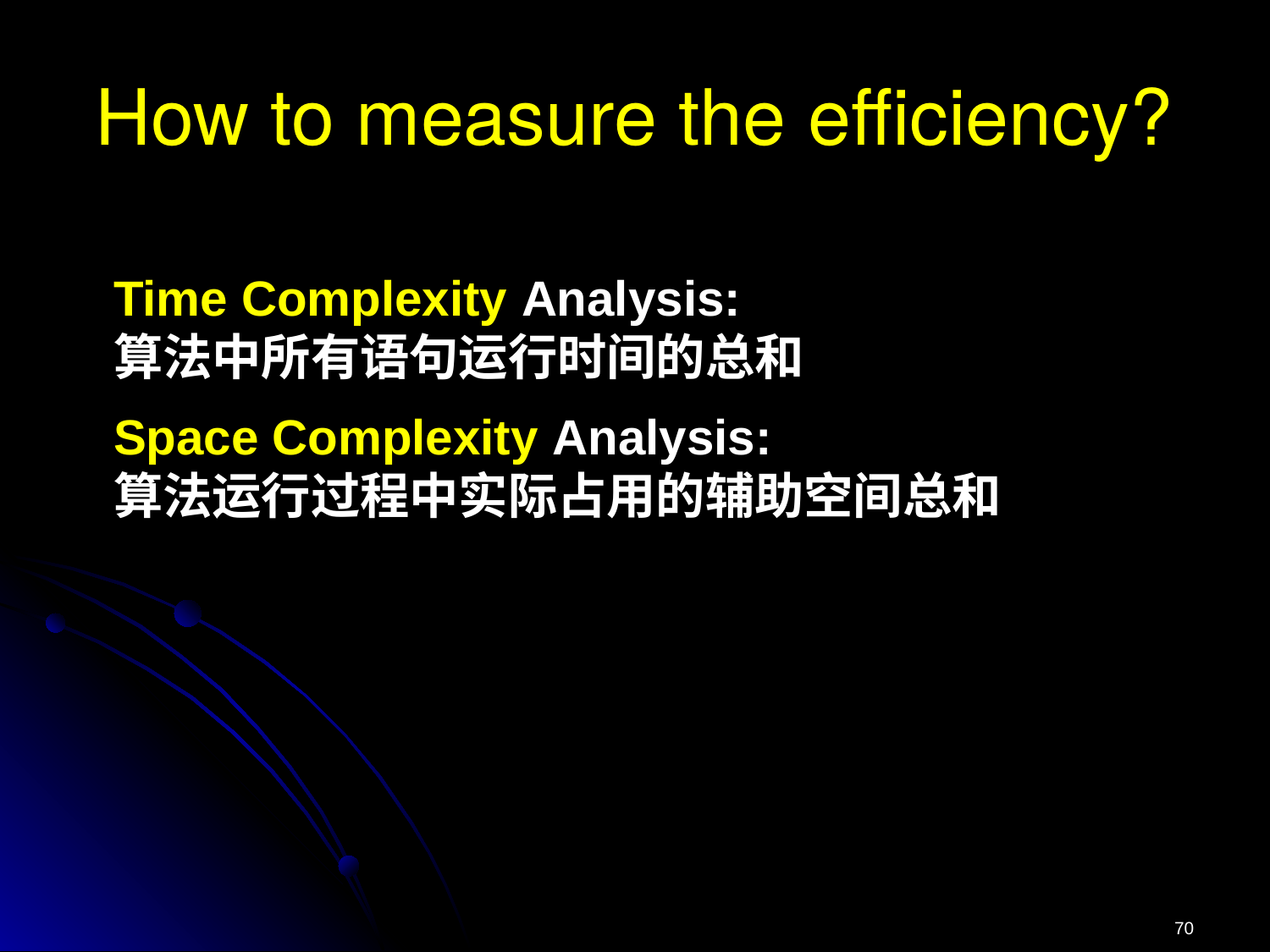

How to measure the efficiency?
Time Complexity Analysis:
算法中所有语句运行时间的总和
Space Complexity Analysis:
算法运行过程中实际占用的辅助空间总和

70